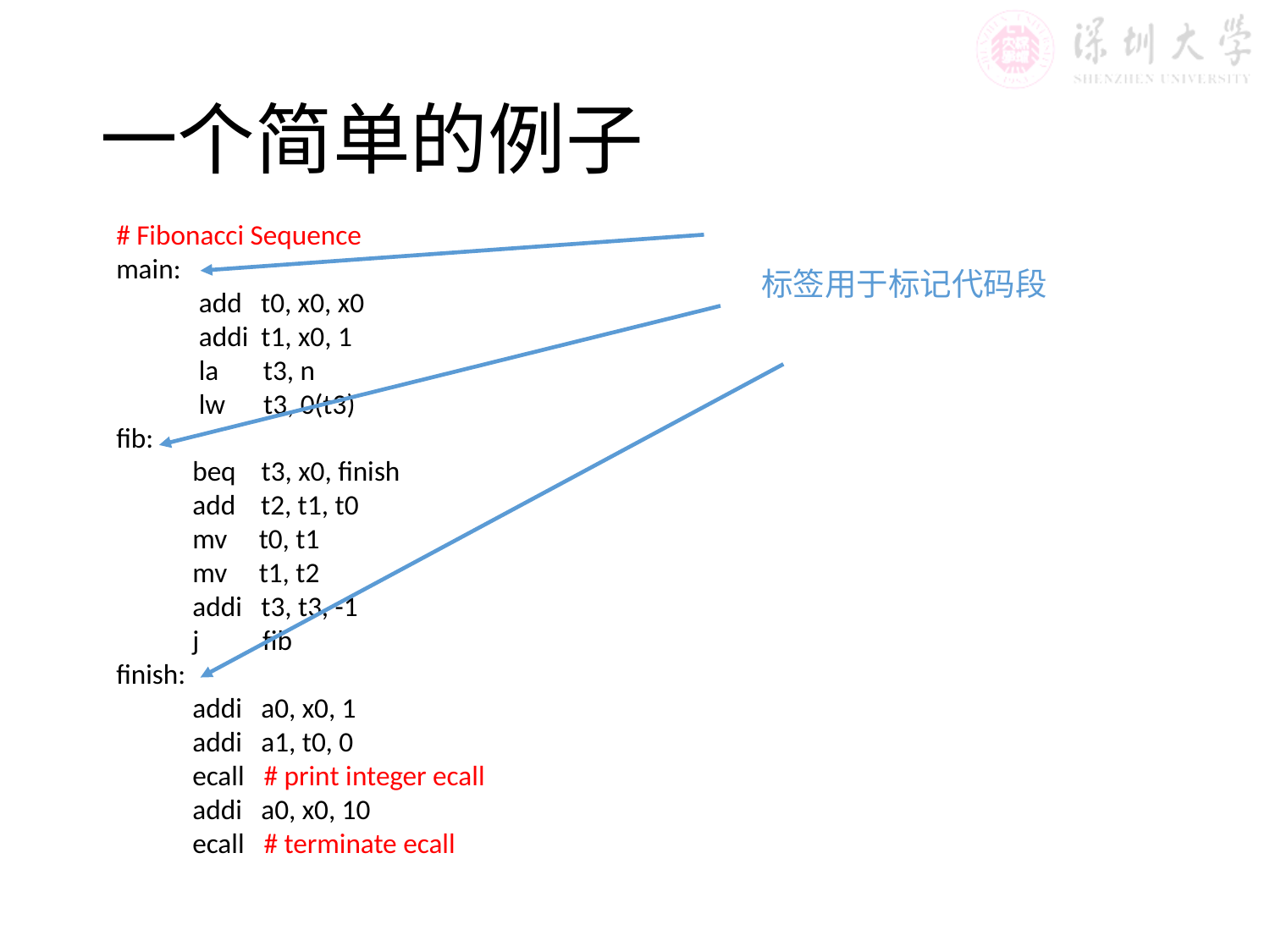

# 一个简单的例子
# Fibonacci Sequence
main:
             add   t0, x0, x0
             addi  t1, x0, 1
             la       t3, n
             lw      t3, 0(t3)
fib:
            beq    t3, x0, finish
            add    t2, t1, t0
            mv     t0, t1
            mv     t1, t2
            addi   t3, t3, -1
            j          fib
finish:
            addi   a0, x0, 1
            addi   a1, t0, 0
            ecall   # print integer ecall
            addi   a0, x0, 10
            ecall   # terminate ecall
标签用于标记代码段